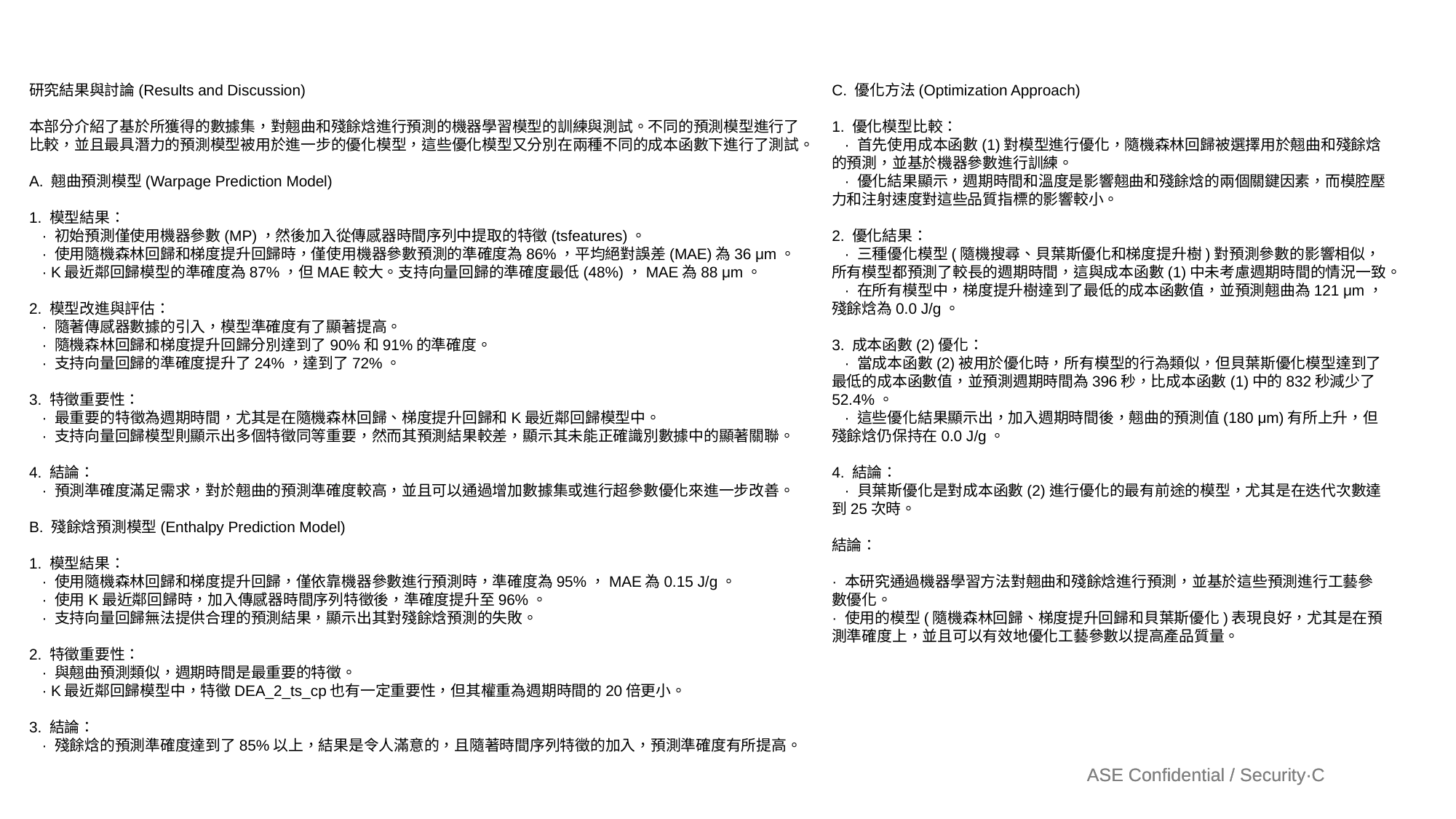

研究結果與討論(Results and Discussion)

本部分介紹了基於所獲得的數據集，對翹曲和殘餘焓進行預測的機器學習模型的訓練與測試。不同的預測模型進行了比較，並且最具潛力的預測模型被用於進一步的優化模型，這些優化模型又分別在兩種不同的成本函數下進行了測試。

A. 翹曲預測模型(Warpage Prediction Model)

1. 模型結果：
   · 初始預測僅使用機器參數(MP)，然後加入從傳感器時間序列中提取的特徵(tsfeatures)。
   · 使用隨機森林回歸和梯度提升回歸時，僅使用機器參數預測的準確度為86%，平均絕對誤差(MAE)為36 μm。
   · K最近鄰回歸模型的準確度為87%，但MAE較大。支持向量回歸的準確度最低(48%)，MAE為88 μm。

2. 模型改進與評估：
   · 隨著傳感器數據的引入，模型準確度有了顯著提高。
   · 隨機森林回歸和梯度提升回歸分別達到了90%和91%的準確度。
   · 支持向量回歸的準確度提升了24%，達到了72%。

3. 特徵重要性：
   · 最重要的特徵為週期時間，尤其是在隨機森林回歸、梯度提升回歸和K最近鄰回歸模型中。
   · 支持向量回歸模型則顯示出多個特徵同等重要，然而其預測結果較差，顯示其未能正確識別數據中的顯著關聯。

4. 結論：
   · 預測準確度滿足需求，對於翹曲的預測準確度較高，並且可以通過增加數據集或進行超參數優化來進一步改善。

B. 殘餘焓預測模型(Enthalpy Prediction Model)

1. 模型結果：
   · 使用隨機森林回歸和梯度提升回歸，僅依靠機器參數進行預測時，準確度為95%，MAE為0.15 J/g。
   · 使用K最近鄰回歸時，加入傳感器時間序列特徵後，準確度提升至96%。
   · 支持向量回歸無法提供合理的預測結果，顯示出其對殘餘焓預測的失敗。

2. 特徵重要性：
   · 與翹曲預測類似，週期時間是最重要的特徵。
   · K最近鄰回歸模型中，特徵DEA_2_ts_cp也有一定重要性，但其權重為週期時間的20倍更小。

3. 結論：
   · 殘餘焓的預測準確度達到了85%以上，結果是令人滿意的，且隨著時間序列特徵的加入，預測準確度有所提高。
C. 優化方法(Optimization Approach)

1. 優化模型比較：
   · 首先使用成本函數(1)對模型進行優化，隨機森林回歸被選擇用於翹曲和殘餘焓的預測，並基於機器參數進行訓練。
   · 優化結果顯示，週期時間和溫度是影響翹曲和殘餘焓的兩個關鍵因素，而模腔壓力和注射速度對這些品質指標的影響較小。

2. 優化結果：
   · 三種優化模型(隨機搜尋、貝葉斯優化和梯度提升樹)對預測參數的影響相似，所有模型都預測了較長的週期時間，這與成本函數(1)中未考慮週期時間的情況一致。
   · 在所有模型中，梯度提升樹達到了最低的成本函數值，並預測翹曲為121 μm，殘餘焓為0.0 J/g。

3. 成本函數(2)優化：
   · 當成本函數(2)被用於優化時，所有模型的行為類似，但貝葉斯優化模型達到了最低的成本函數值，並預測週期時間為396秒，比成本函數(1)中的832秒減少了52.4%。
   · 這些優化結果顯示出，加入週期時間後，翹曲的預測值(180 μm)有所上升，但殘餘焓仍保持在0.0 J/g。

4. 結論：
   · 貝葉斯優化是對成本函數(2)進行優化的最有前途的模型，尤其是在迭代次數達到25次時。

結論：

· 本研究通過機器學習方法對翹曲和殘餘焓進行預測，並基於這些預測進行工藝參數優化。
· 使用的模型(隨機森林回歸、梯度提升回歸和貝葉斯優化)表現良好，尤其是在預測準確度上，並且可以有效地優化工藝參數以提高產品質量。